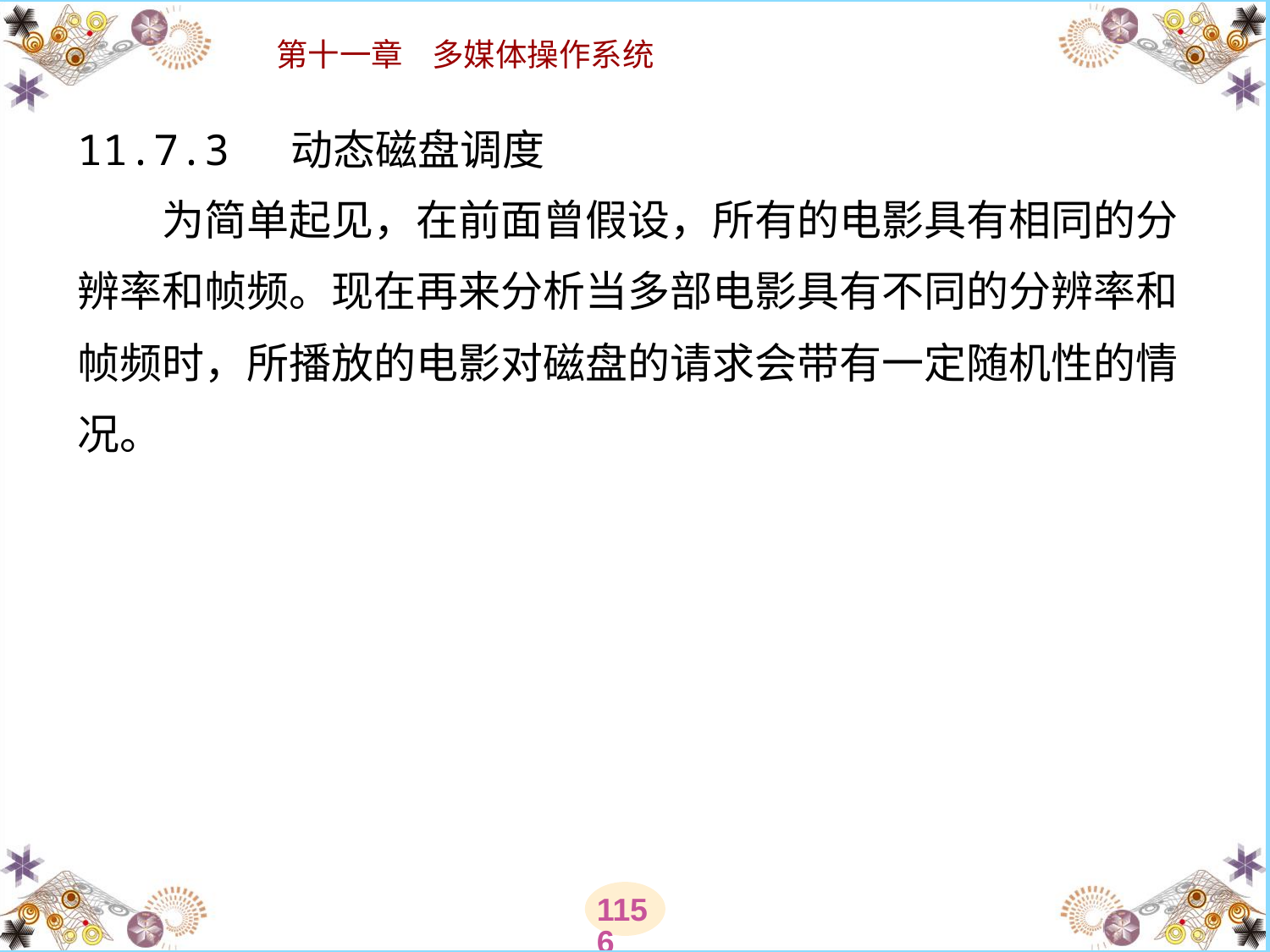

# 11.7.3  动态磁盘调度 　　为简单起见，在前面曾假设，所有的电影具有相同的分辨率和帧频。现在再来分析当多部电影具有不同的分辨率和帧频时，所播放的电影对磁盘的请求会带有一定随机性的情况。